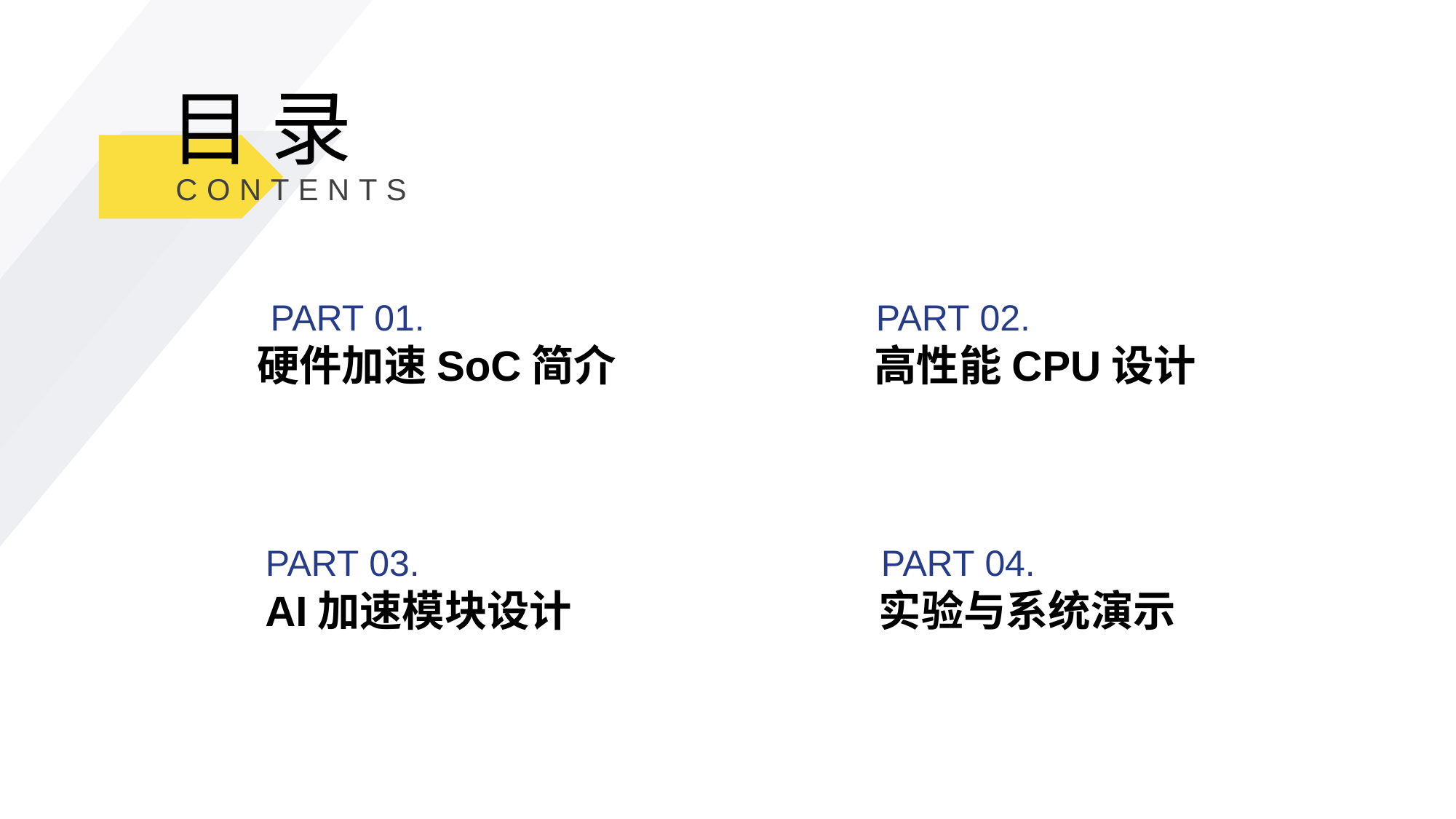

目 录
CONTENTS

PART 01.
PART 02.
硬件加速SoC简介
高性能CPU设计
PART 03.
PART 04.
AI加速模块设计
实验与系统演示